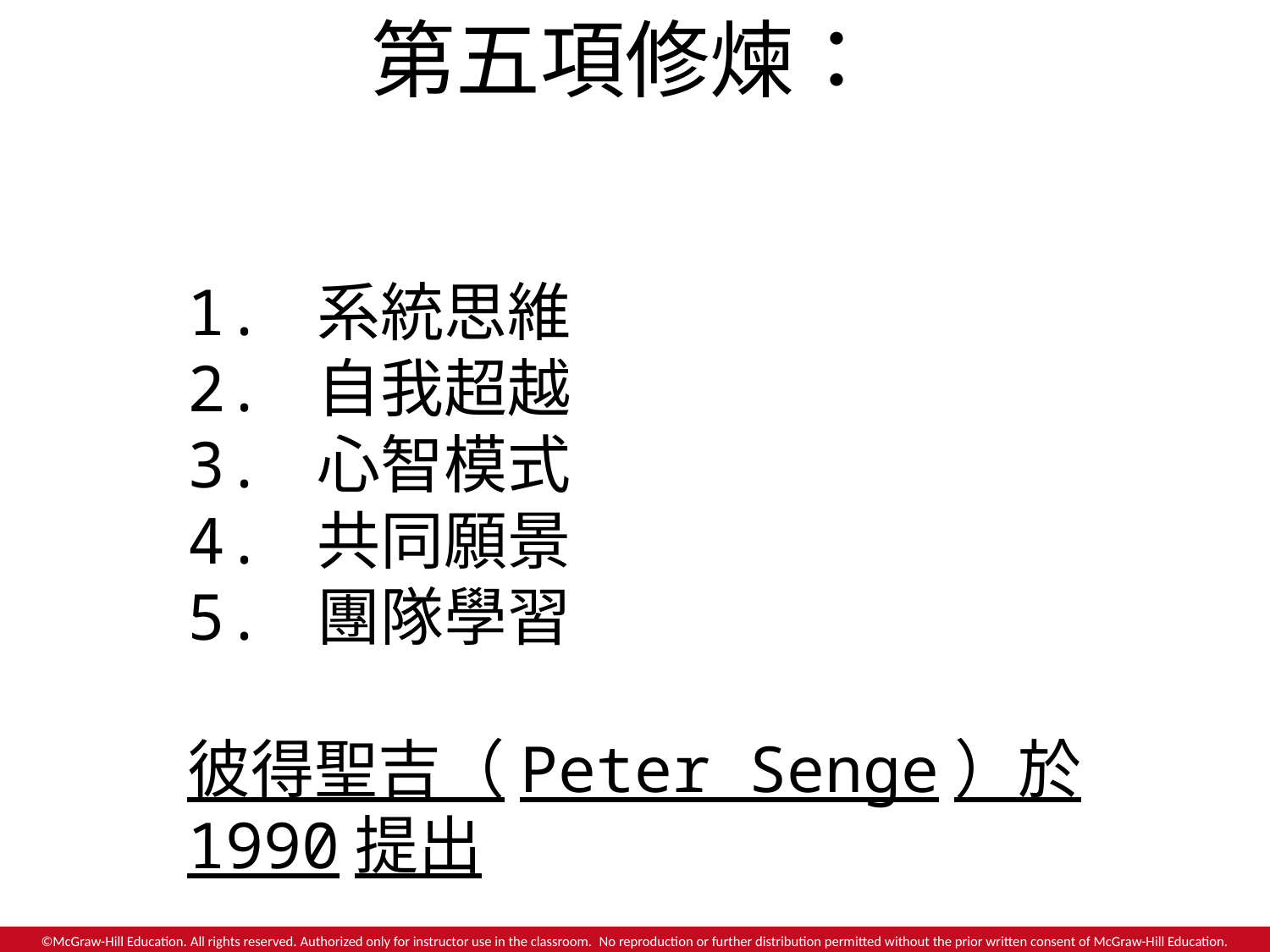

# 第五項修煉：
1. 系統思維
2. 自我超越
3. 心智模式
4. 共同願景
5. 團隊學習
彼得聖吉（Peter Senge）於 1990提出